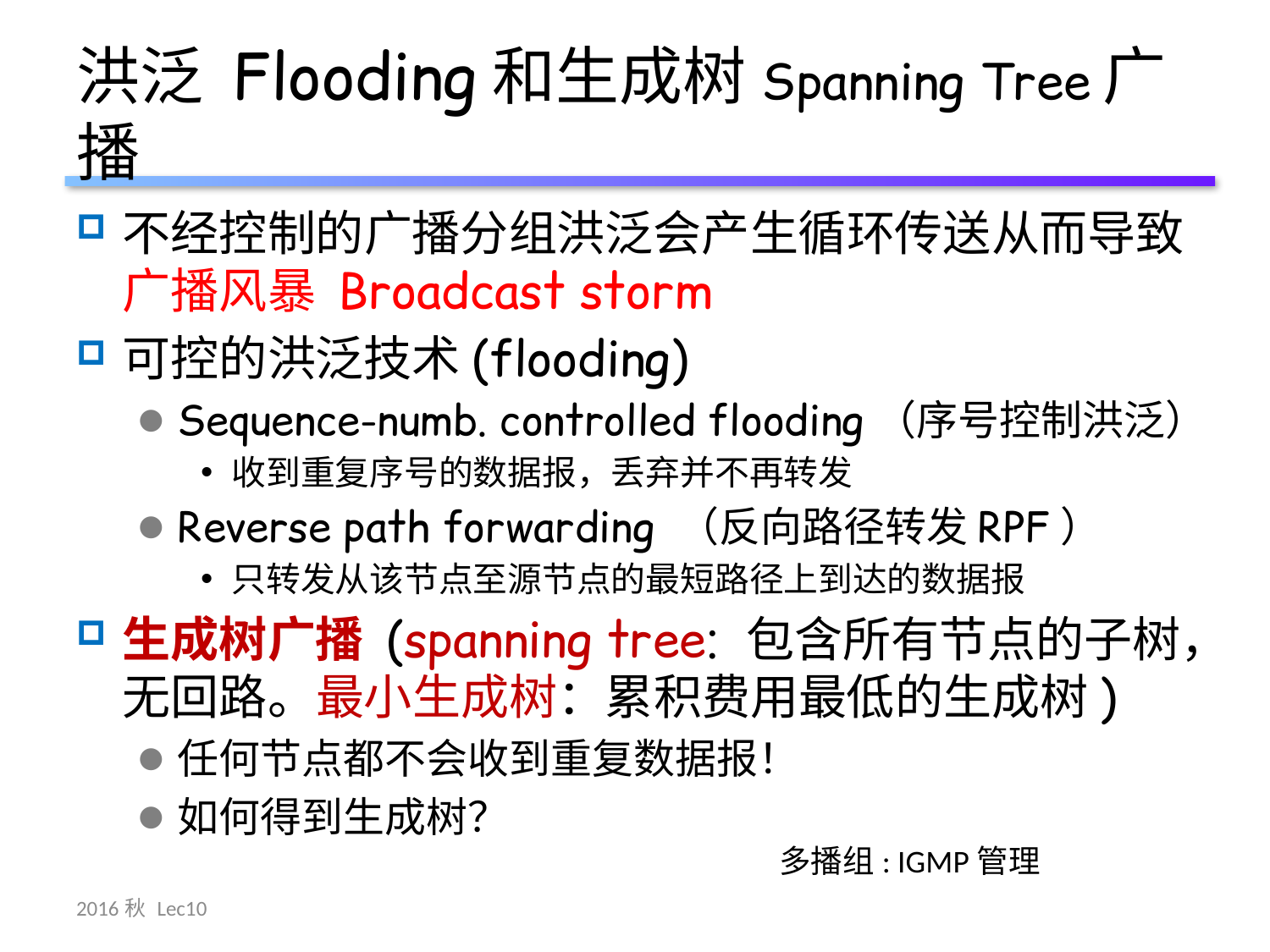

# 洪泛 Flooding和生成树Spanning Tree广播
不经控制的广播分组洪泛会产生循环传送从而导致广播风暴 Broadcast storm
可控的洪泛技术(flooding)
Sequence-numb. controlled flooding（序号控制洪泛）
收到重复序号的数据报，丢弃并不再转发
Reverse path forwarding （反向路径转发RPF）
只转发从该节点至源节点的最短路径上到达的数据报
生成树广播 (spanning tree: 包含所有节点的子树，无回路。最小生成树：累积费用最低的生成树)
任何节点都不会收到重复数据报！
如何得到生成树？
多播组: IGMP管理
2016秋 Lec10
76